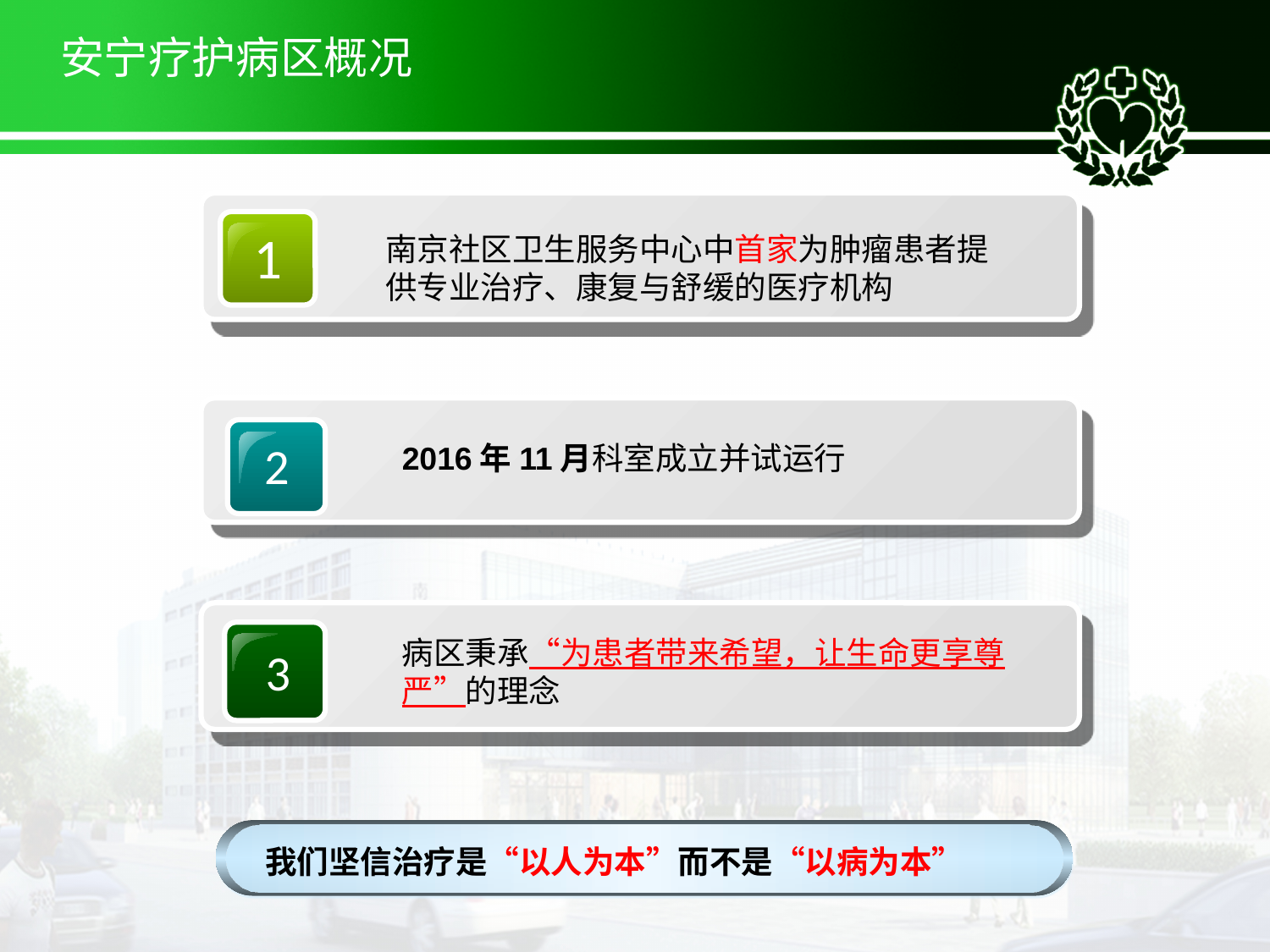

安宁疗护病区概况

1
南京社区卫生服务中心中首家为肿瘤患者提供专业治疗、康复与舒缓的医疗机构

2

2016年11月科室成立并试运行

3
病区秉承“为患者带来希望，让生命更享尊严”的理念

我们坚信治疗是“以人为本”而不是“以病为本”